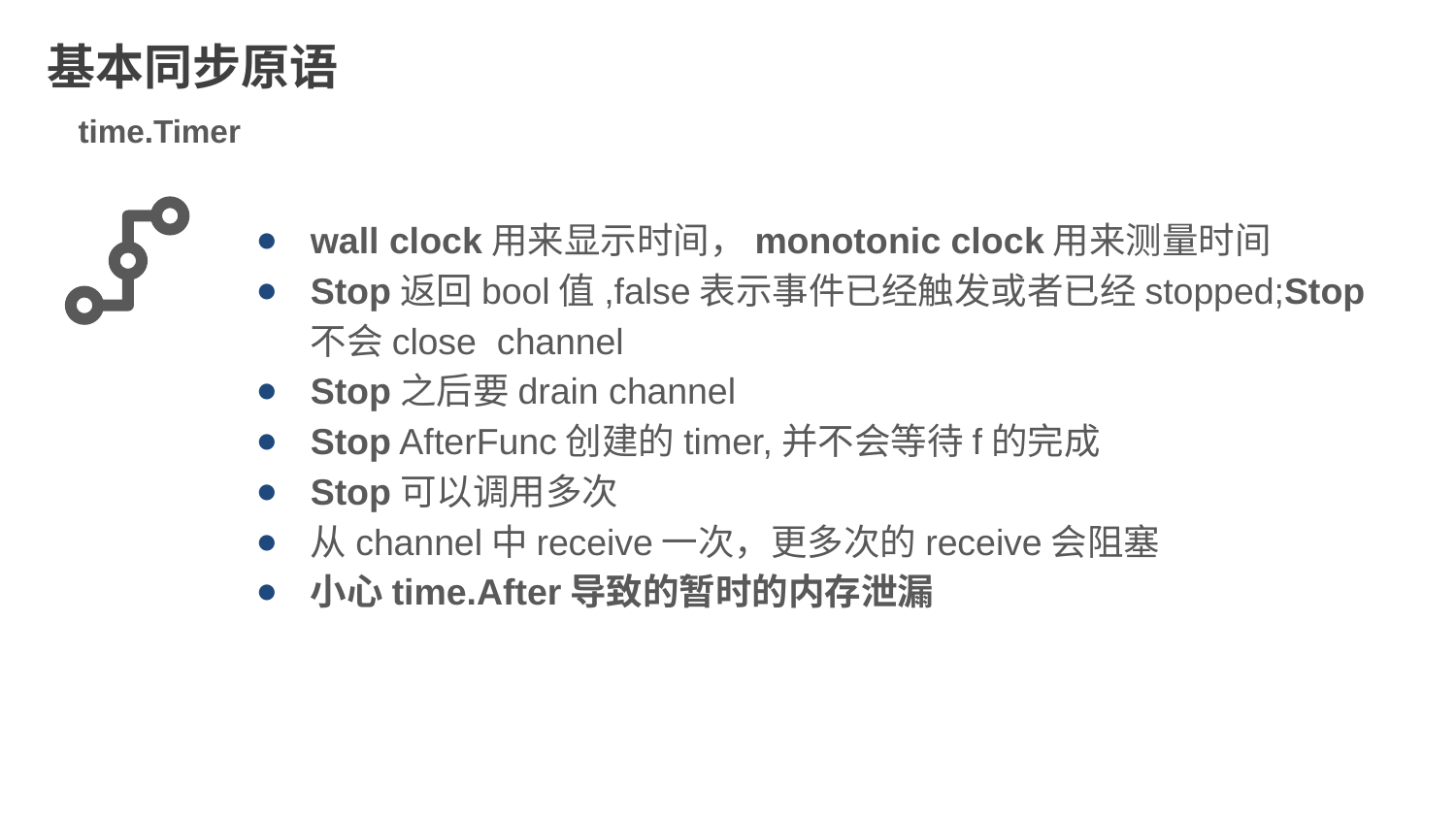

基本同步原语
time.Timer
wall clock用来显示时间，monotonic clock用来测量时间
Stop返回bool值,false表示事件已经触发或者已经stopped;Stop不会close  channel
Stop之后要drain channel
Stop AfterFunc创建的timer,并不会等待f的完成
Stop可以调用多次
从channel中receive一次，更多次的receive会阻塞
小心time.After导致的暂时的内存泄漏